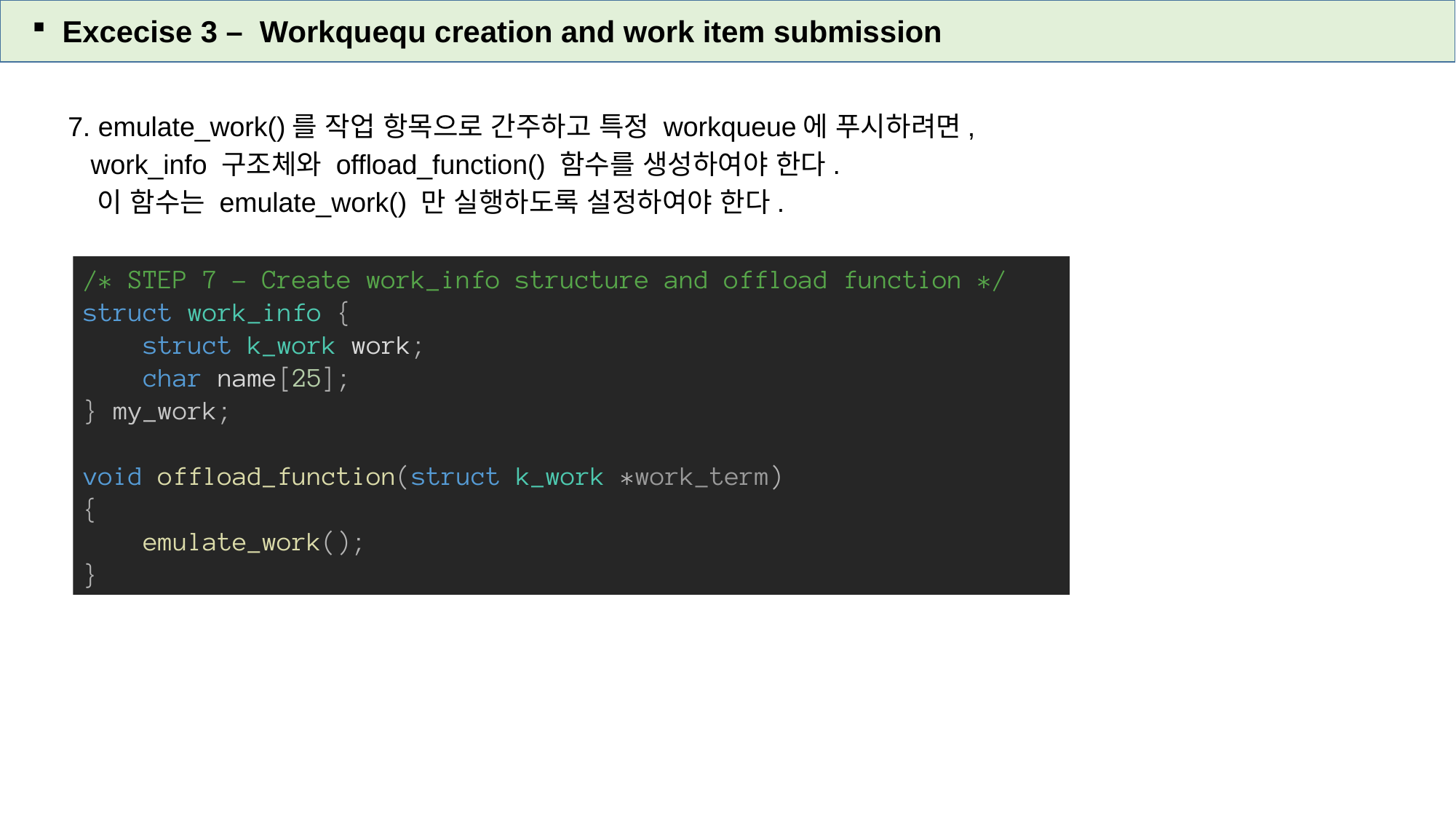

Excecise 3 –  Workquequ creation and work item submission

7. emulate_work()를 작업 항목으로 간주하고 특정 workqueue에 푸시하려면,
   work_info 구조체와 offload_function() 함수를 생성하여야 한다.
   이 함수는 emulate_work() 만 실행하도록 설정하여야 한다.
/* STEP 7 - Create work_info structure and offload function */
struct work_info {
    struct k_work work;
    char name[25];
} my_work;
void offload_function(struct k_work *work_term)
{
    emulate_work();
}